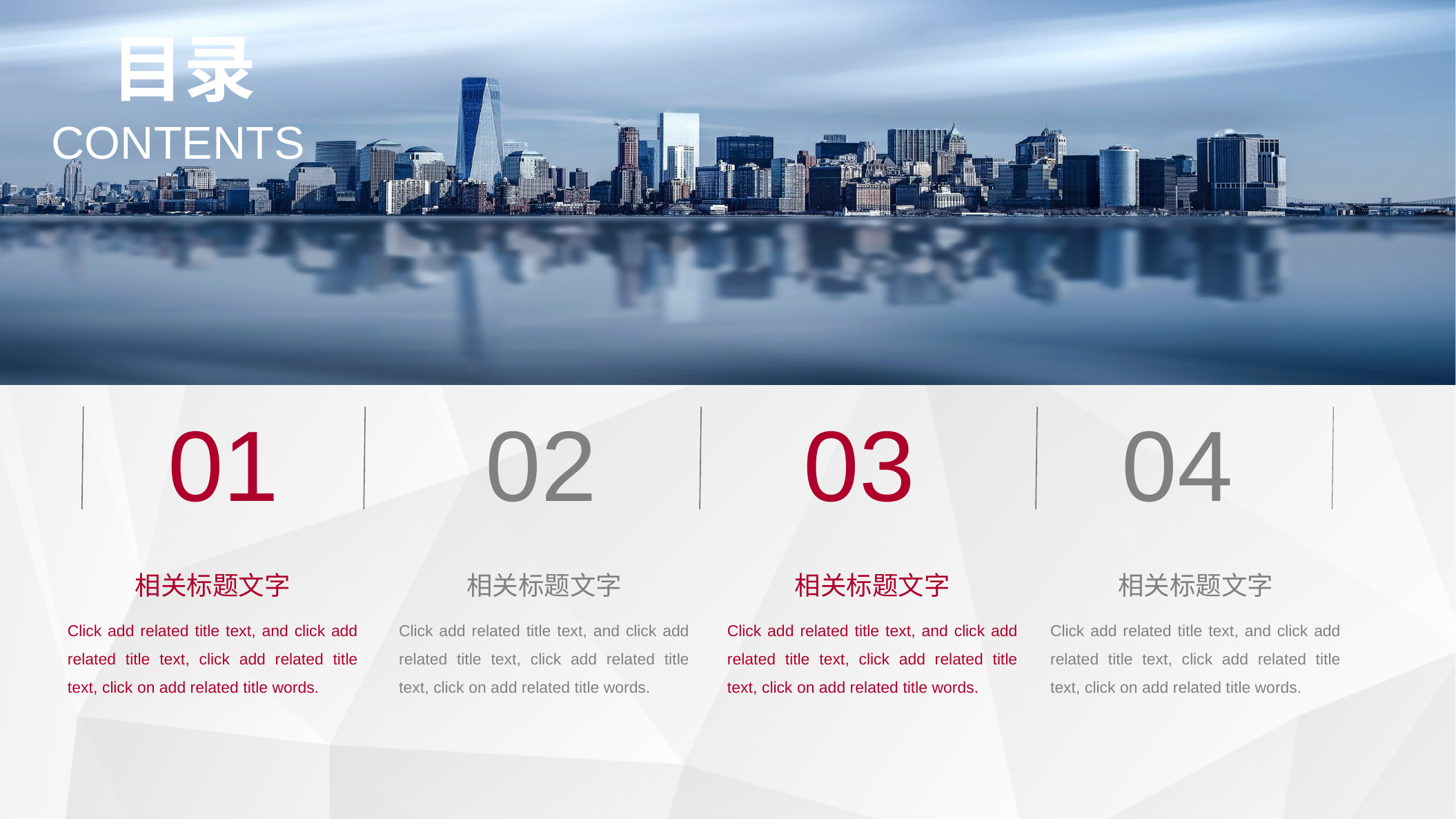

目录
CONTENTS
01
02
03
04
相关标题文字
相关标题文字
相关标题文字
相关标题文字
Click add related title text, and click add related title text, click add related title text, click on add related title words.
Click add related title text, and click add related title text, click add related title text, click on add related title words.
Click add related title text, and click add related title text, click add related title text, click on add related title words.
Click add related title text, and click add related title text, click add related title text, click on add related title words.